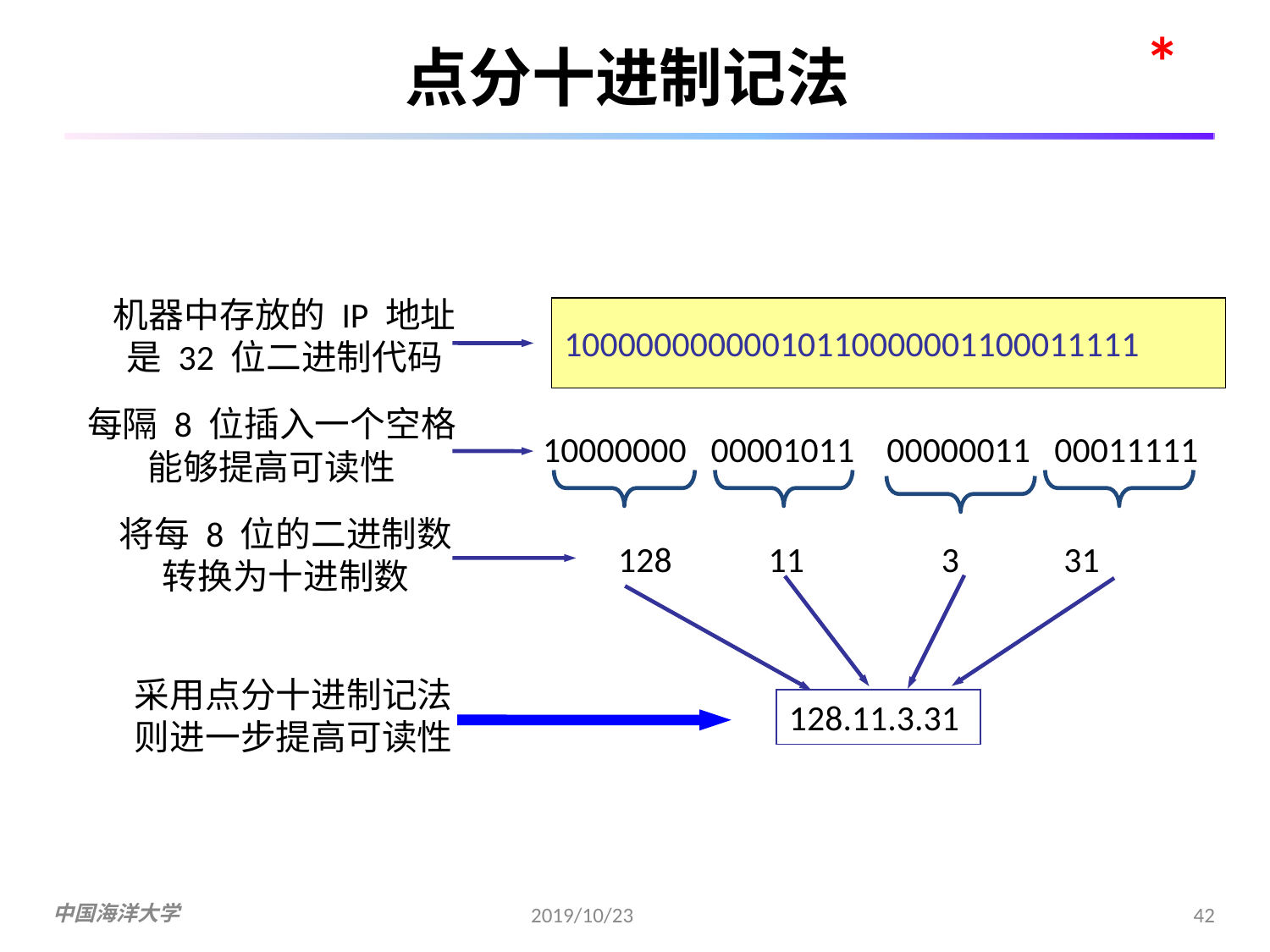

*
# 点分十进制记法
机器中存放的 IP 地址
是 32 位二进制代码
10000000000010110000001100011111

每隔 8 位插入一个空格
能够提高可读性
10000000   00001011    00000011   00011111

将每 8 位的二进制数
转换为十进制数
128               11                 3             31

采用点分十进制记法
则进一步提高可读性
128.11.3.31